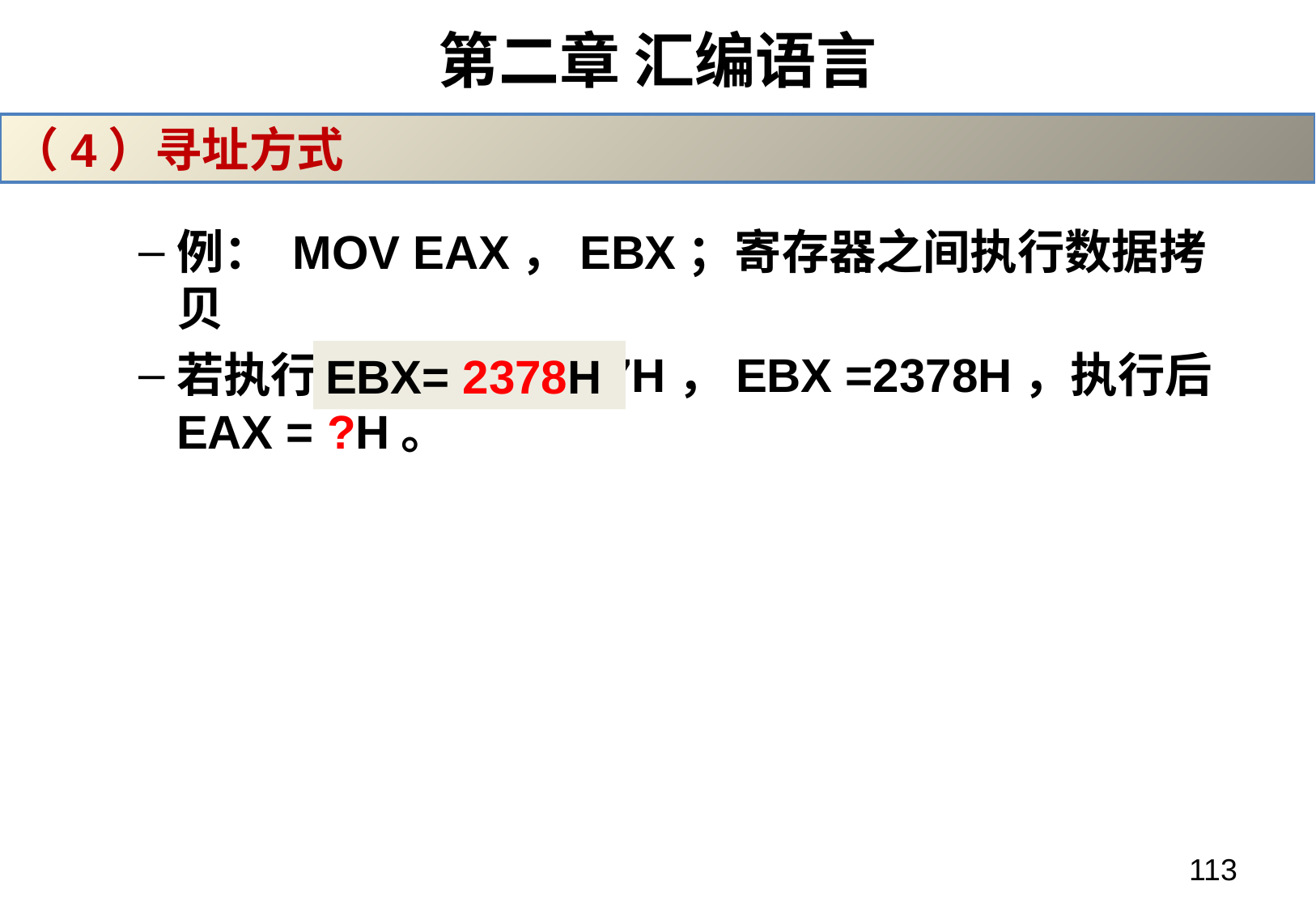

# 第二章 汇编语言
（4）寻址方式
例： MOV EAX，EBX；寄存器之间执行数据拷贝
若执行前EAX = 3047H，EBX =2378H，执行后EAX = ?H。
EBX= 2378H
113